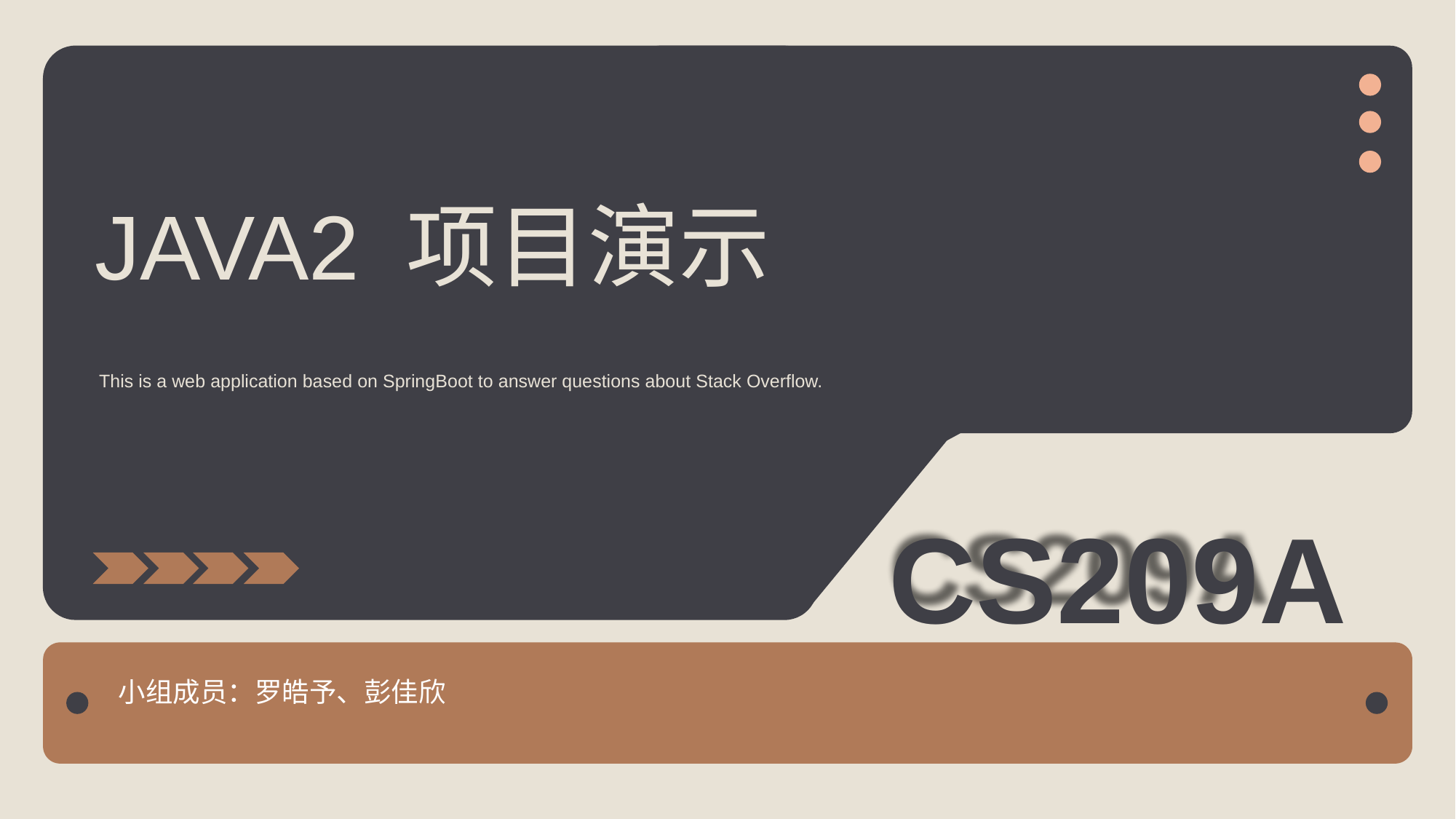

JAVA2 项目演示
This is a web application based on SpringBoot to answer questions about Stack Overflow.
CS209A

小组成员：罗皓予、彭佳欣